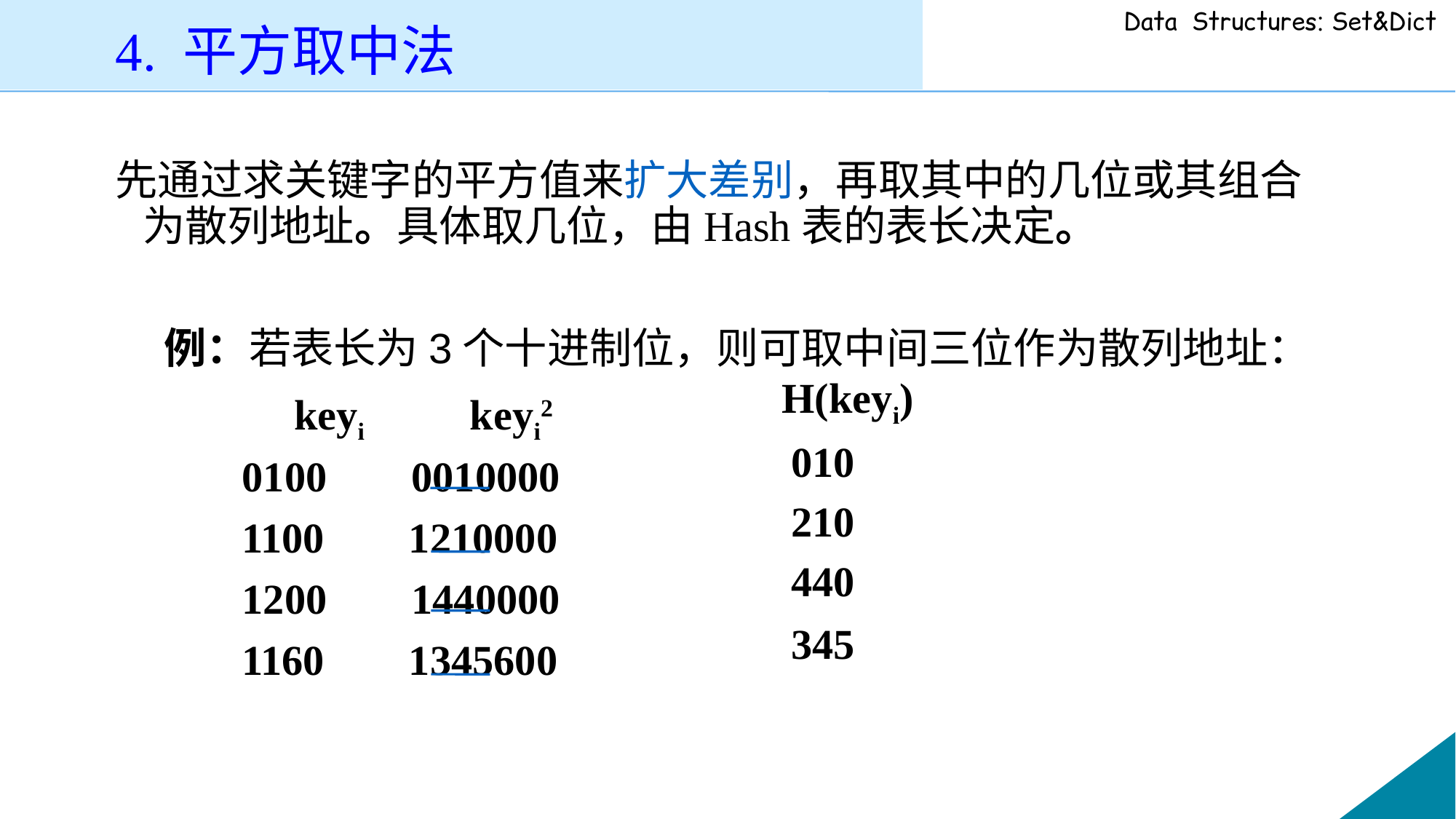

4. 平方取中法

先通过求关键字的平方值来扩大差别，再取其中的几位或其组合为散列地址。具体取几位，由Hash表的表长决定。

    例：若表长为3个十进制位，则可取中间三位作为散列地址：
      	    keyi          keyi2
            0100        0010000
            1100        1210000
            1200        1440000
            1160        1345600
H(keyi)
010

210
440

345